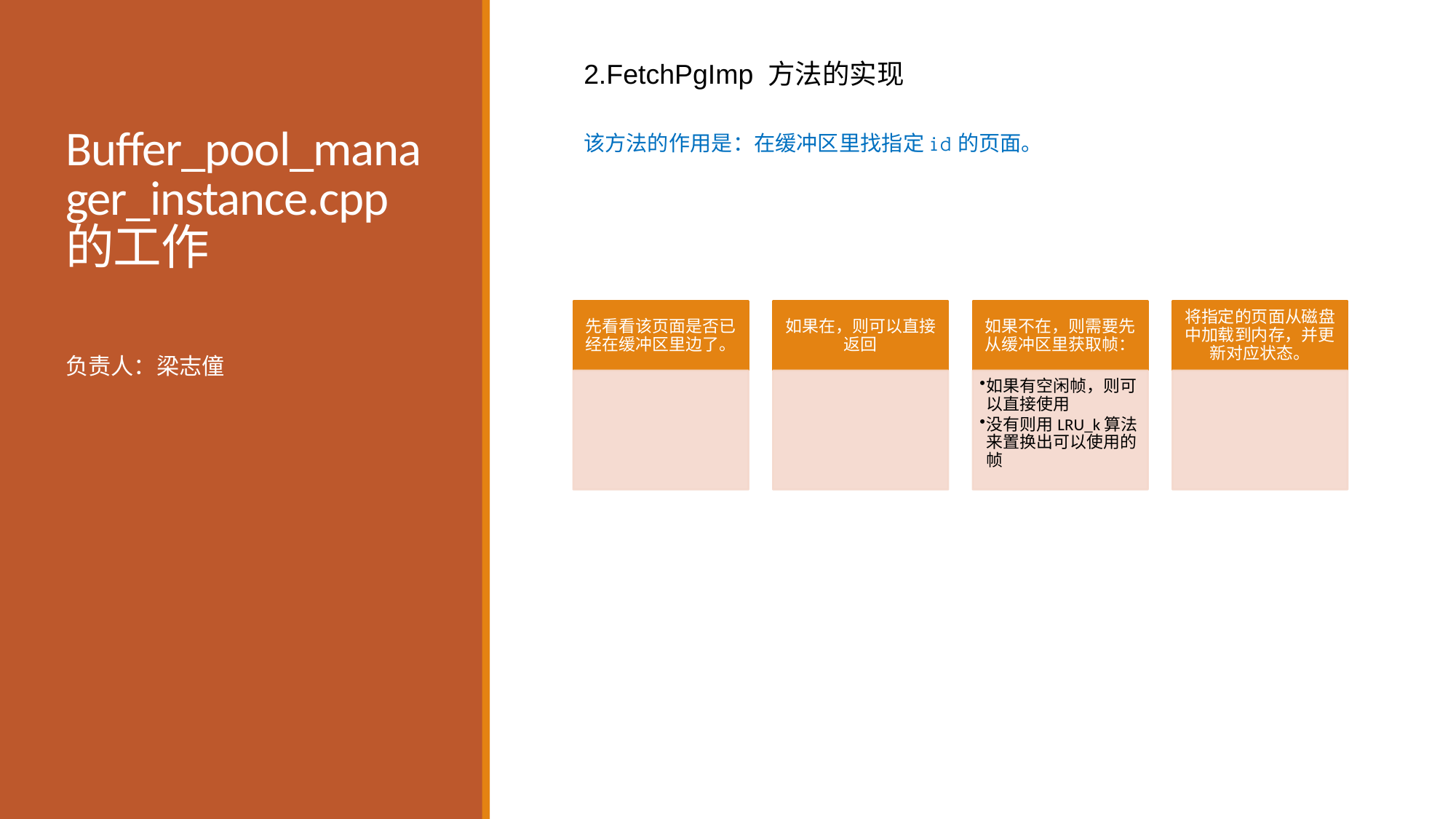

2.FetchPgImp 方法的实现

# Buffer_pool_manager_instance.cpp的工作
该方法的作用是：在缓冲区里找指定id的页面。

先看看该页面是否已经在缓冲区里边了。
如果在，则可以直接返回
如果不在，则需要先从缓冲区里获取帧：
如果有空闲帧，则可以直接使用
没有则用LRU_k算法来置换出可以使用的帧
将指定的页面从磁盘中加载到内存，并更新对应状态。
负责人：梁志僮